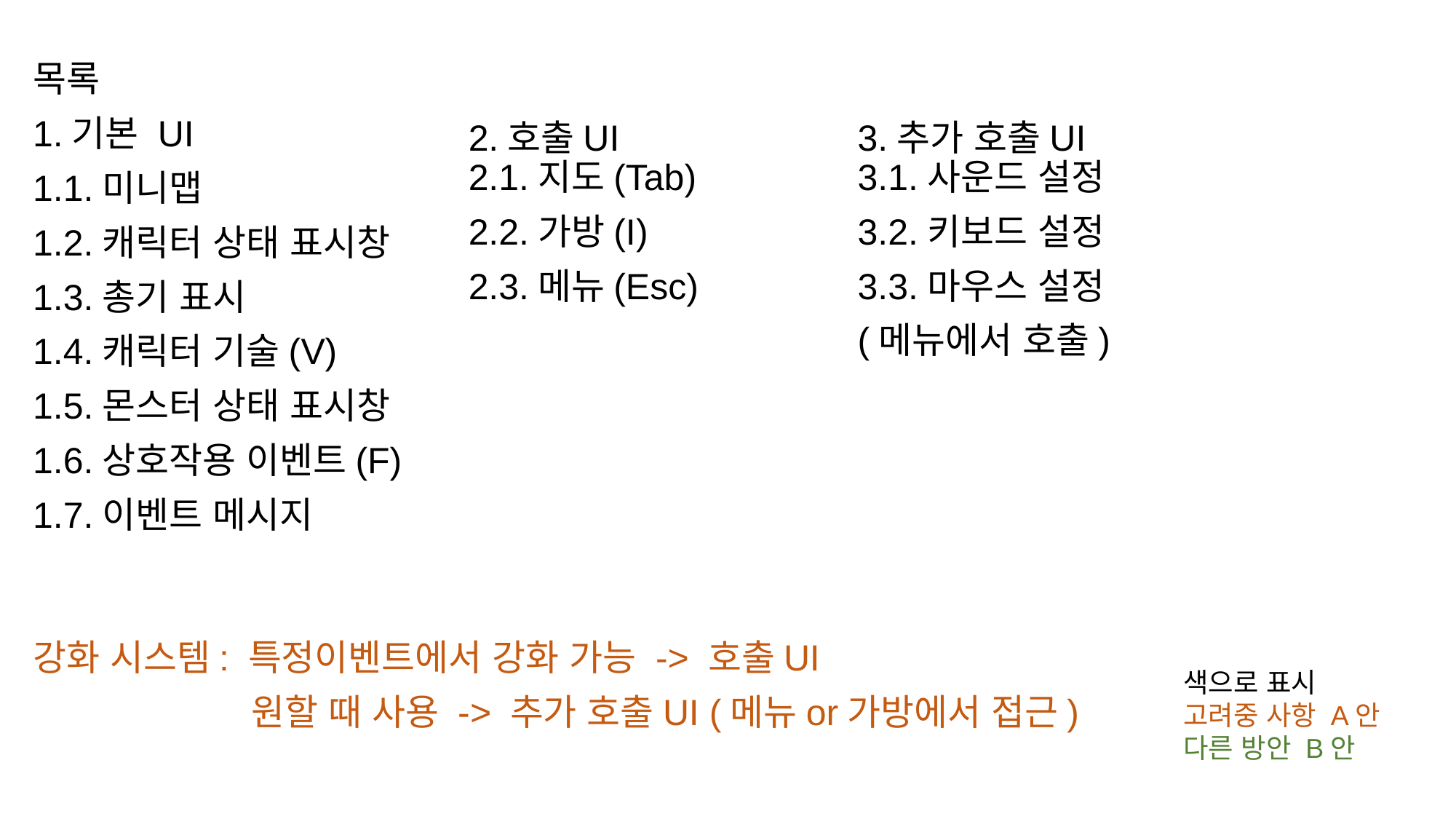

목록
1.기본 UI
1.1.미니맵
1.2.캐릭터 상태 표시창
1.3.총기 표시
1.4.캐릭터 기술(V)
1.5.몬스터 상태 표시창
1.6.상호작용 이벤트(F)
1.7.이벤트 메시지

2.호출UI
2.1.지도(Tab)
2.2.가방(I)
2.3.메뉴(Esc)

3.추가 호출UI
3.1.사운드 설정
3.2.키보드 설정
3.3.마우스 설정
(메뉴에서 호출)

강화 시스템: 특정이벤트에서 강화 가능 -> 호출UI
		원할 때 사용 -> 추가 호출UI (메뉴or가방에서 접근)

색으로 표시
고려중 사항 A안
다른 방안 B안